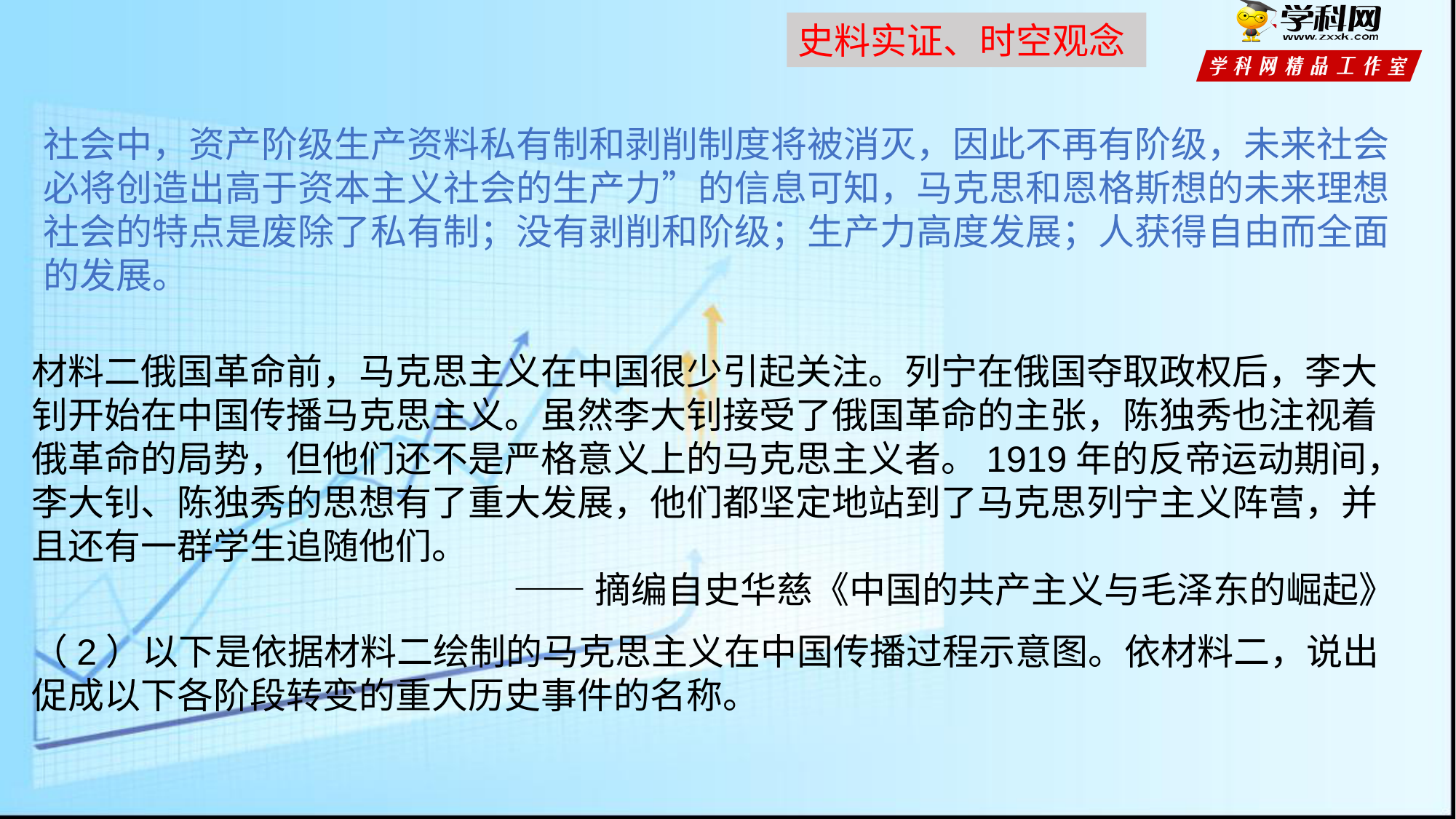

史料实证、时空观念
社会中，资产阶级生产资料私有制和剥削制度将被消灭，因此不再有阶级，未来社会必将创造出高于资本主义社会的生产力”的信息可知，马克思和恩格斯想的未来理想社会的特点是废除了私有制；没有剥削和阶级；生产力高度发展；人获得自由而全面的发展。
材料二俄国革命前，马克思主义在中国很少引起关注。列宁在俄国夺取政权后，李大钊开始在中国传播马克思主义。虽然李大钊接受了俄国革命的主张，陈独秀也注视着俄革命的局势，但他们还不是严格意义上的马克思主义者。1919年的反帝运动期间，李大钊、陈独秀的思想有了重大发展，他们都坚定地站到了马克思列宁主义阵营，并且还有一群学生追随他们。
——摘编自史华慈《中国的共产主义与毛泽东的崛起》
（2）以下是依据材料二绘制的马克思主义在中国传播过程示意图。依材料二，说出促成以下各阶段转变的重大历史事件的名称。